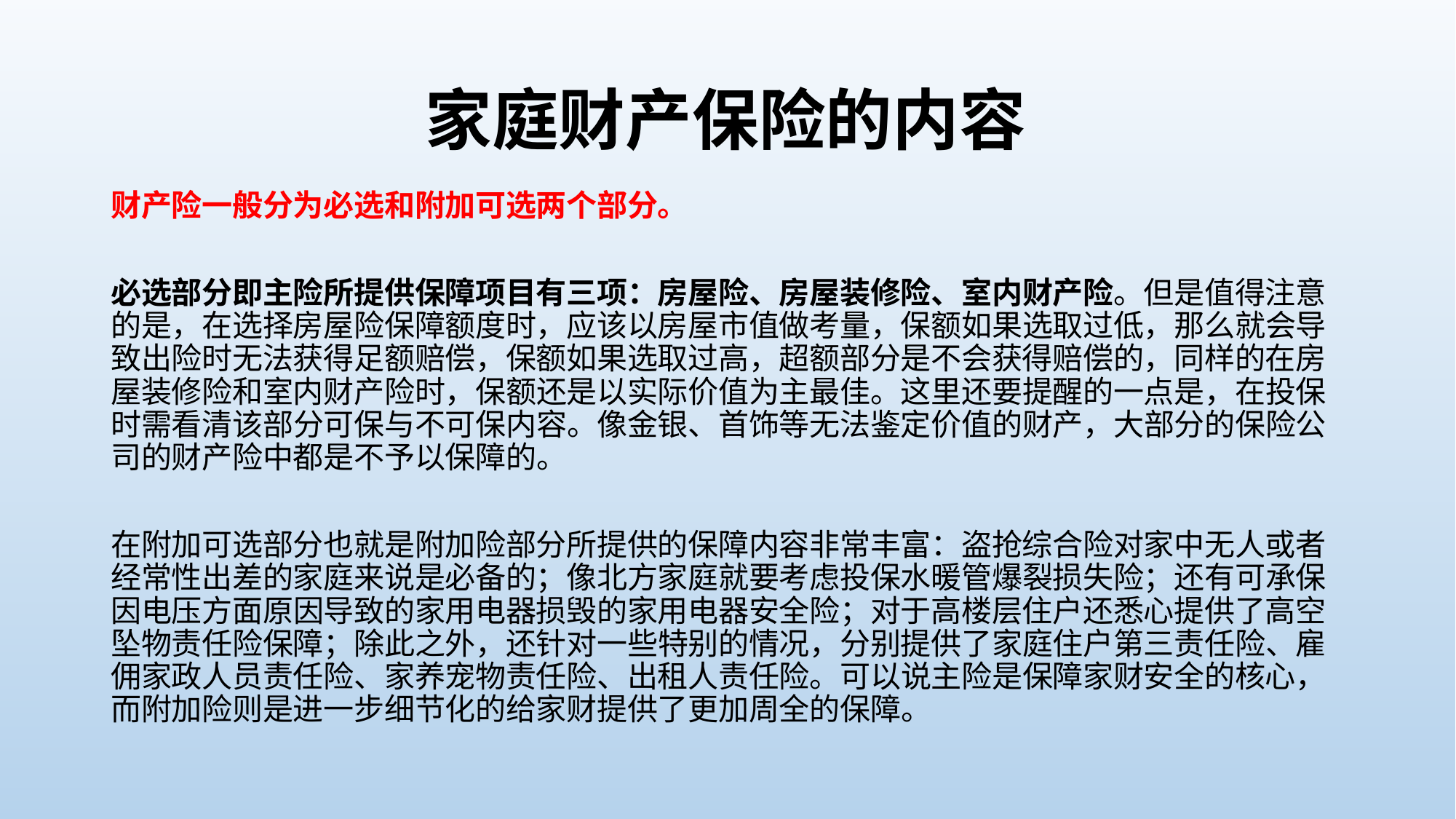

# 家庭财产保险的内容
财产险一般分为必选和附加可选两个部分。

必选部分即主险所提供保障项目有三项：房屋险、房屋装修险、室内财产险。但是值得注意的是，在选择房屋险保障额度时，应该以房屋市值做考量，保额如果选取过低，那么就会导致出险时无法获得足额赔偿，保额如果选取过高，超额部分是不会获得赔偿的，同样的在房屋装修险和室内财产险时，保额还是以实际价值为主最佳。这里还要提醒的一点是，在投保时需看清该部分可保与不可保内容。像金银、首饰等无法鉴定价值的财产，大部分的保险公司的财产险中都是不予以保障的。

在附加可选部分也就是附加险部分所提供的保障内容非常丰富：盗抢综合险对家中无人或者经常性出差的家庭来说是必备的；像北方家庭就要考虑投保水暖管爆裂损失险；还有可承保因电压方面原因导致的家用电器损毁的家用电器安全险；对于高楼层住户还悉心提供了高空坠物责任险保障；除此之外，还针对一些特别的情况，分别提供了家庭住户第三责任险、雇佣家政人员责任险、家养宠物责任险、出租人责任险。可以说主险是保障家财安全的核心，而附加险则是进一步细节化的给家财提供了更加周全的保障。